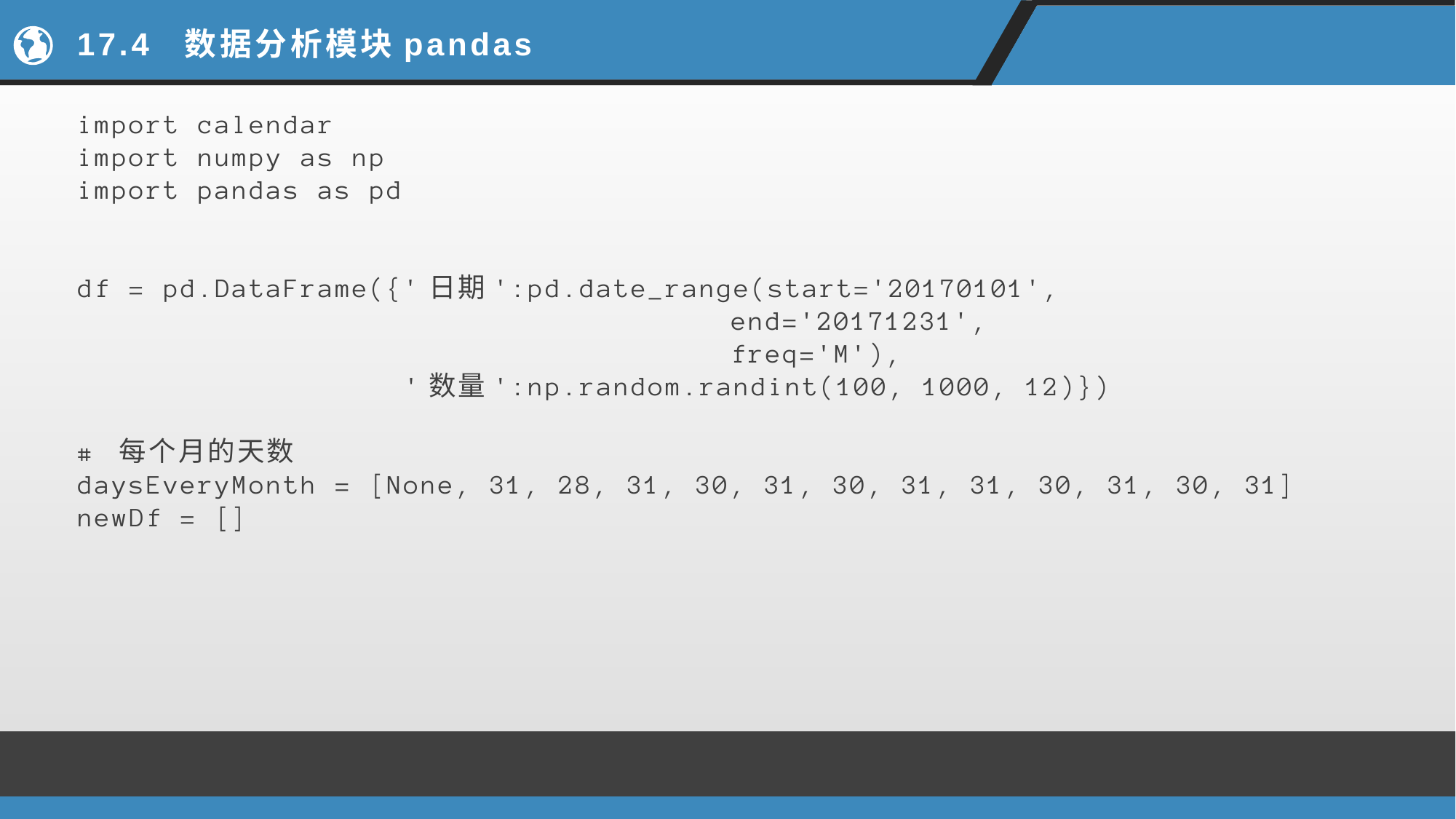

# 17.4  数据分析模块pandas

import calendar
import numpy as np
import pandas as pd

df = pd.DataFrame({'日期':pd.date_range(start='20170101',
                                      end='20171231',
                                      freq='M'),
                   '数量':np.random.randint(100, 1000, 12)})

# 每个月的天数
daysEveryMonth = [None, 31, 28, 31, 30, 31, 30, 31, 31, 30, 31, 30, 31]
newDf = []